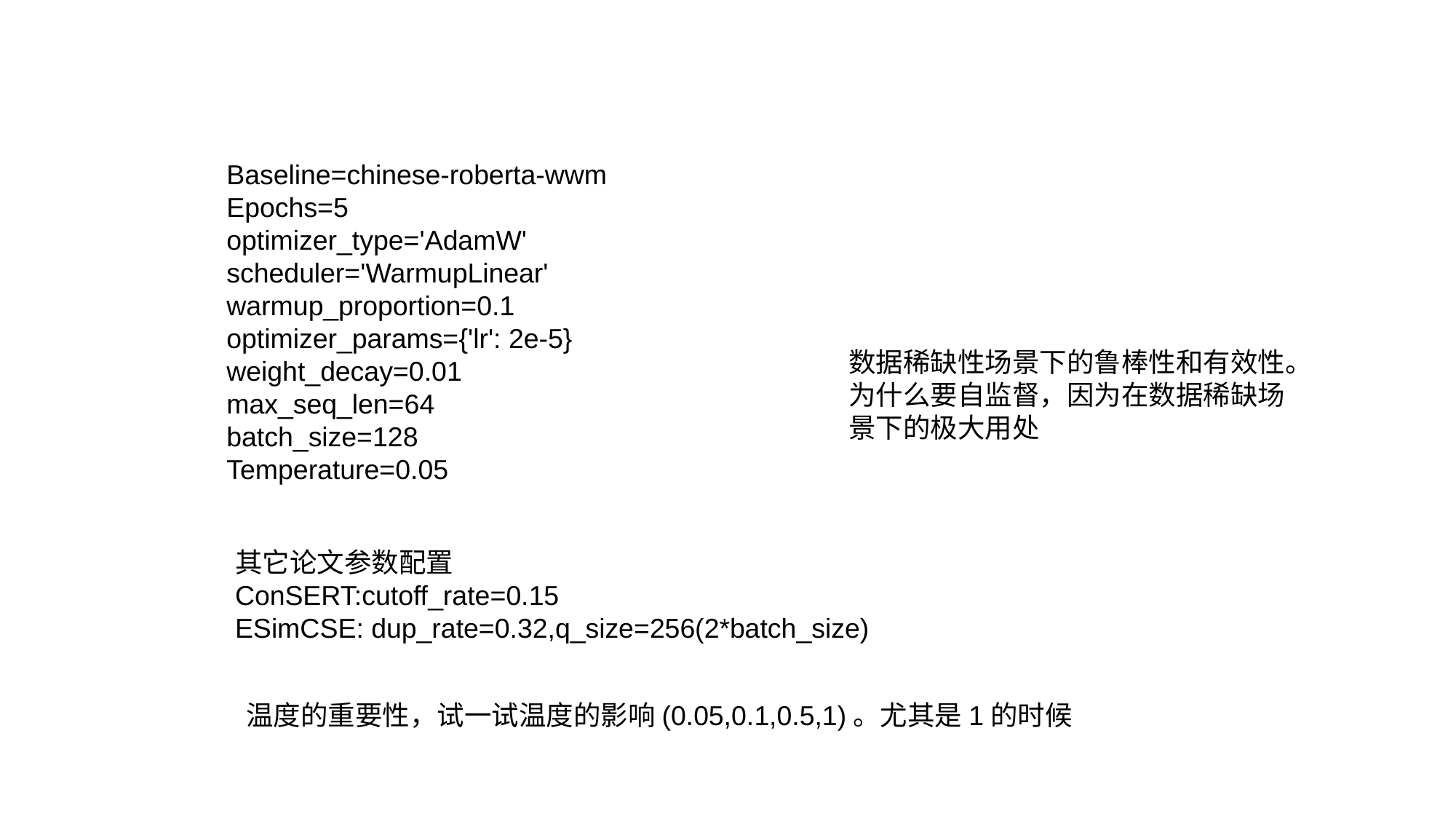

Baseline=chinese-roberta-wwm
Epochs=5
optimizer_type='AdamW'
scheduler='WarmupLinear'
warmup_proportion=0.1
optimizer_params={'lr': 2e-5}
weight_decay=0.01
max_seq_len=64
batch_size=128
Temperature=0.05
数据稀缺性场景下的鲁棒性和有效性。
为什么要自监督，因为在数据稀缺场景下的极大用处
其它论文参数配置
ConSERT:cutoff_rate=0.15
ESimCSE: dup_rate=0.32,q_size=256(2*batch_size)
温度的重要性，试一试温度的影响(0.05,0.1,0.5,1)。尤其是1的时候